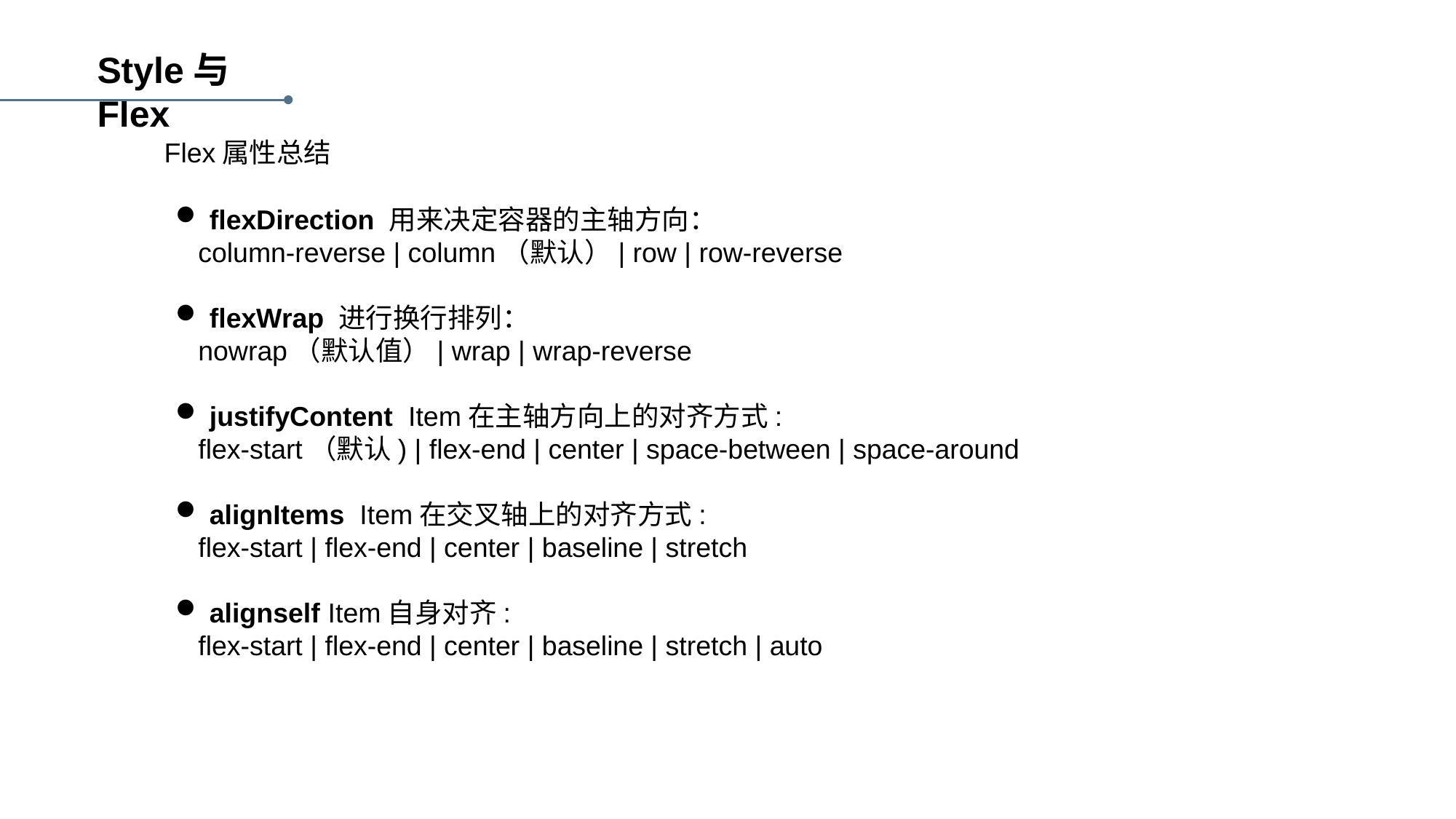

Style与Flex
Flex属性总结
flexDirection 用来决定容器的主轴方向：
   column-reverse | column（默认）| row | row-reverse

flexWrap 进行换行排列：
   nowrap（默认值）| wrap | wrap-reverse

justifyContent  Item在主轴方向上的对齐方式:
   flex-start（默认) | flex-end | center | space-between | space-around

alignItems  Item在交叉轴上的对齐方式:
   flex-start | flex-end | center | baseline | stretch

alignself Item自身对齐:
   flex-start | flex-end | center | baseline | stretch | auto